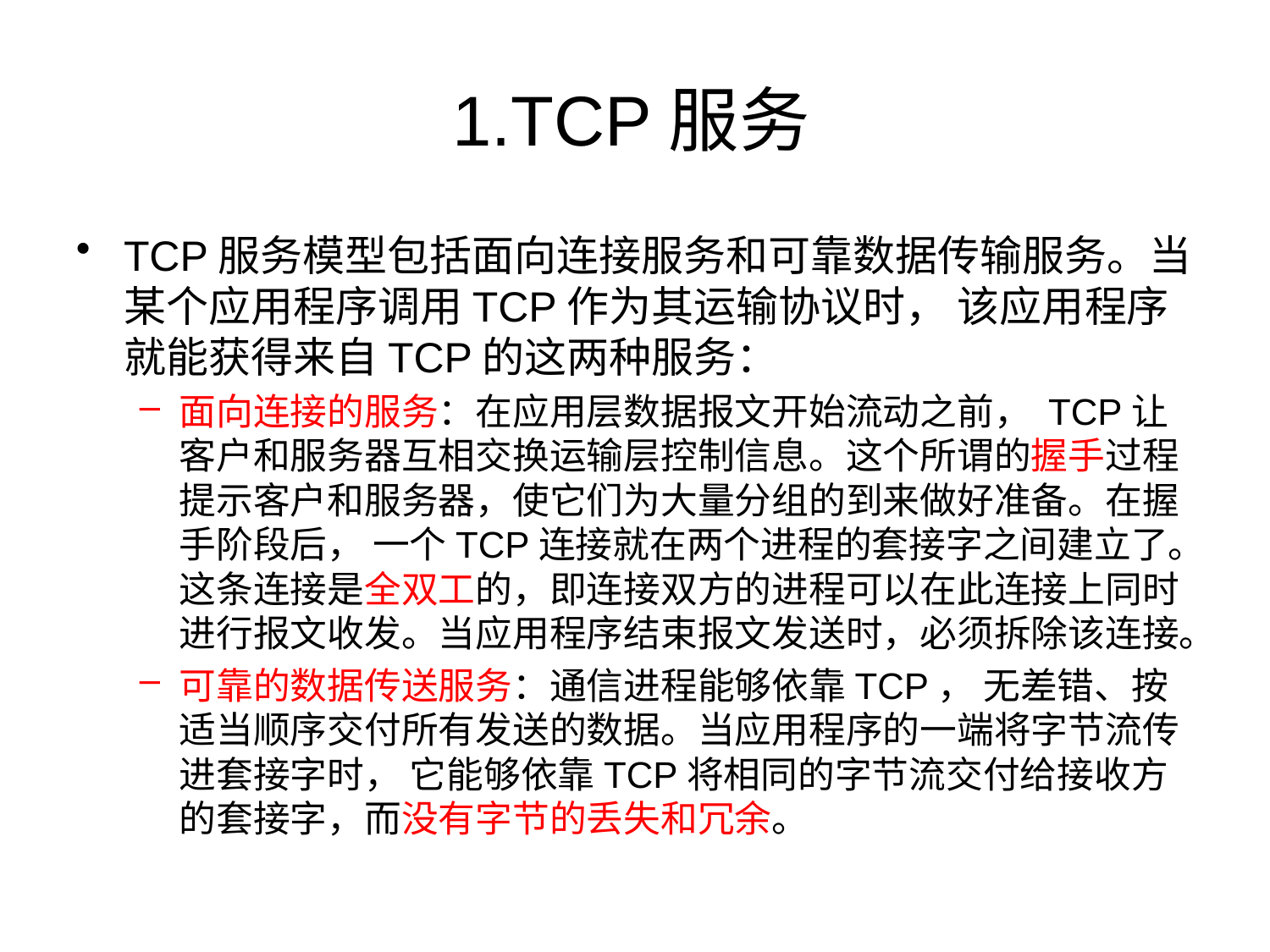

# 1.TCP服务
TCP服务模型包括面向连接服务和可靠数据传输服务。当某个应用程序调用TCP作为其运输协议时， 该应用程序就能获得来自TCP的这两种服务：
面向连接的服务：在应用层数据报文开始流动之前， TCP让客户和服务器互相交换运输层控制信息。这个所谓的握手过程提示客户和服务器，使它们为大量分组的到来做好准备。在握手阶段后， 一个TCP连接就在两个进程的套接字之间建立了。这条连接是全双工的，即连接双方的进程可以在此连接上同时进行报文收发。当应用程序结束报文发送时，必须拆除该连接。
可靠的数据传送服务：通信进程能够依靠TCP， 无差错、按适当顺序交付所有发送的数据。当应用程序的一端将字节流传进套接字时， 它能够依靠TCP将相同的字节流交付给接收方的套接字，而没有字节的丢失和冗余。